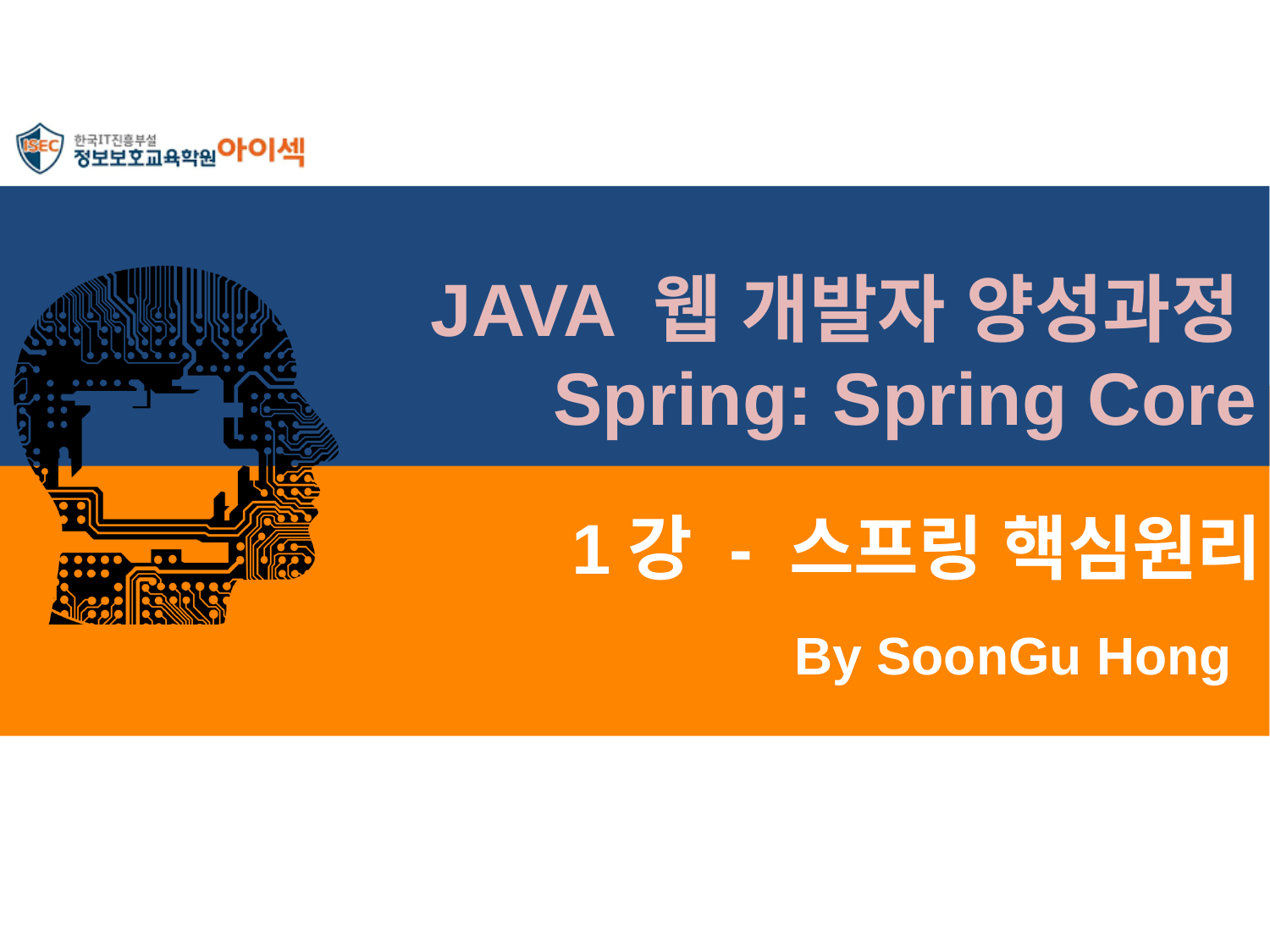

JAVA 웹 개발자 양성과정Spring: Spring Core
# 1강 - 스프링 핵심원리
By SoonGu Hong